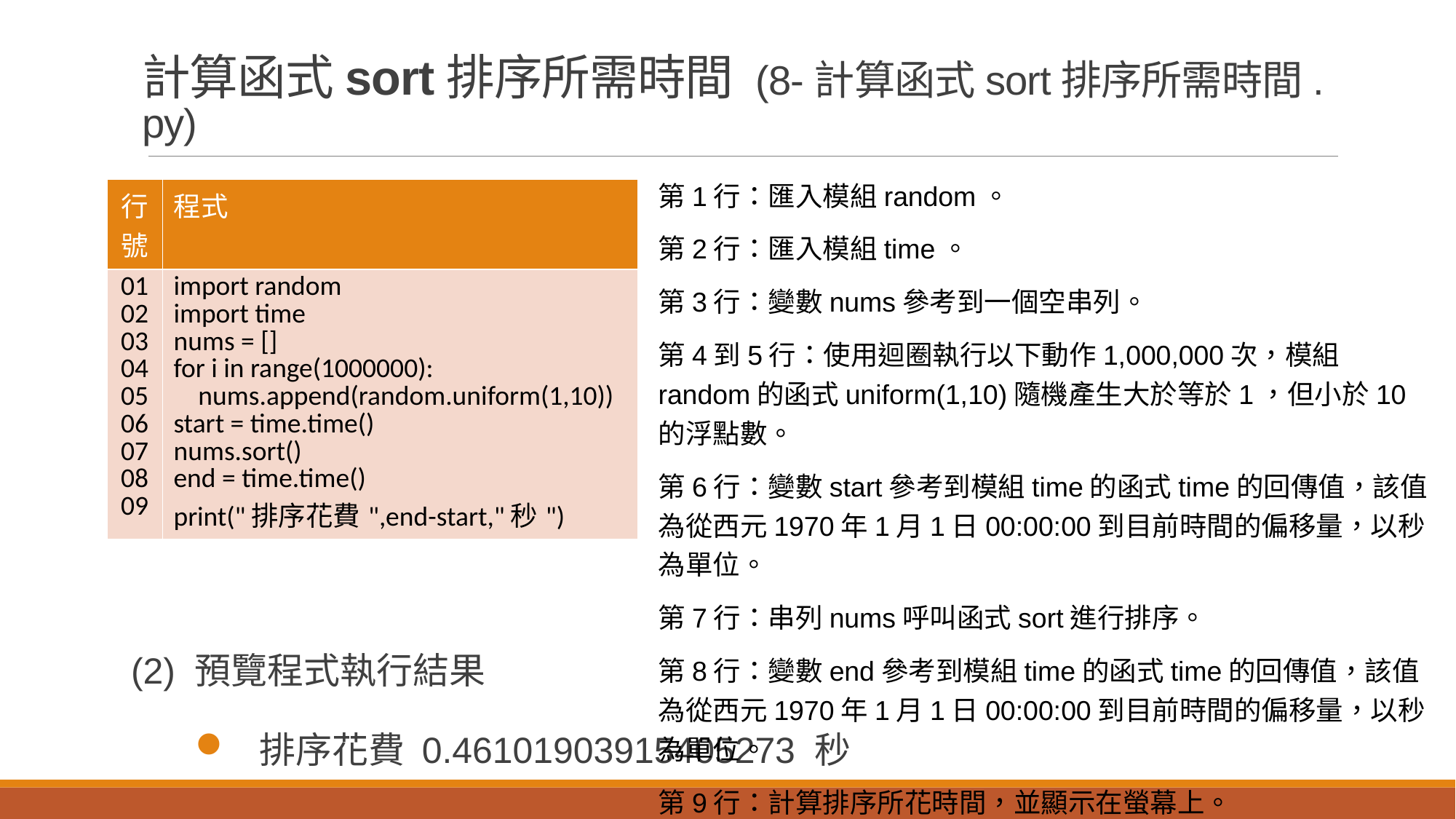

# 計算函式sort排序所需時間 (8-計算函式sort排序所需時間.py)

(2) 預覽程式執行結果
排序花費 0.46101903915405273 秒

第1行：匯入模組random。
第2行：匯入模組time。
第3行：變數nums參考到一個空串列。
第4到5行：使用迴圈執行以下動作1,000,000次，模組random的函式uniform(1,10)隨機產生大於等於1，但小於10的浮點數。
第6行：變數start參考到模組time的函式time的回傳值，該值為從西元1970年1月1日00:00:00到目前時間的偏移量，以秒為單位。
第7行：串列nums呼叫函式sort進行排序。
第8行：變數end參考到模組time的函式time的回傳值，該值為從西元1970年1月1日00:00:00到目前時間的偏移量，以秒為單位。
第9行：計算排序所花時間，並顯示在螢幕上。
| 行號 | 程式 |
| --- | --- |
| 01 02 03 04 05 06 07 08 09 | import random import time nums = [] for i in range(1000000): nums.append(random.uniform(1,10)) start = time.time() nums.sort() end = time.time() print("排序花費",end-start,"秒") |